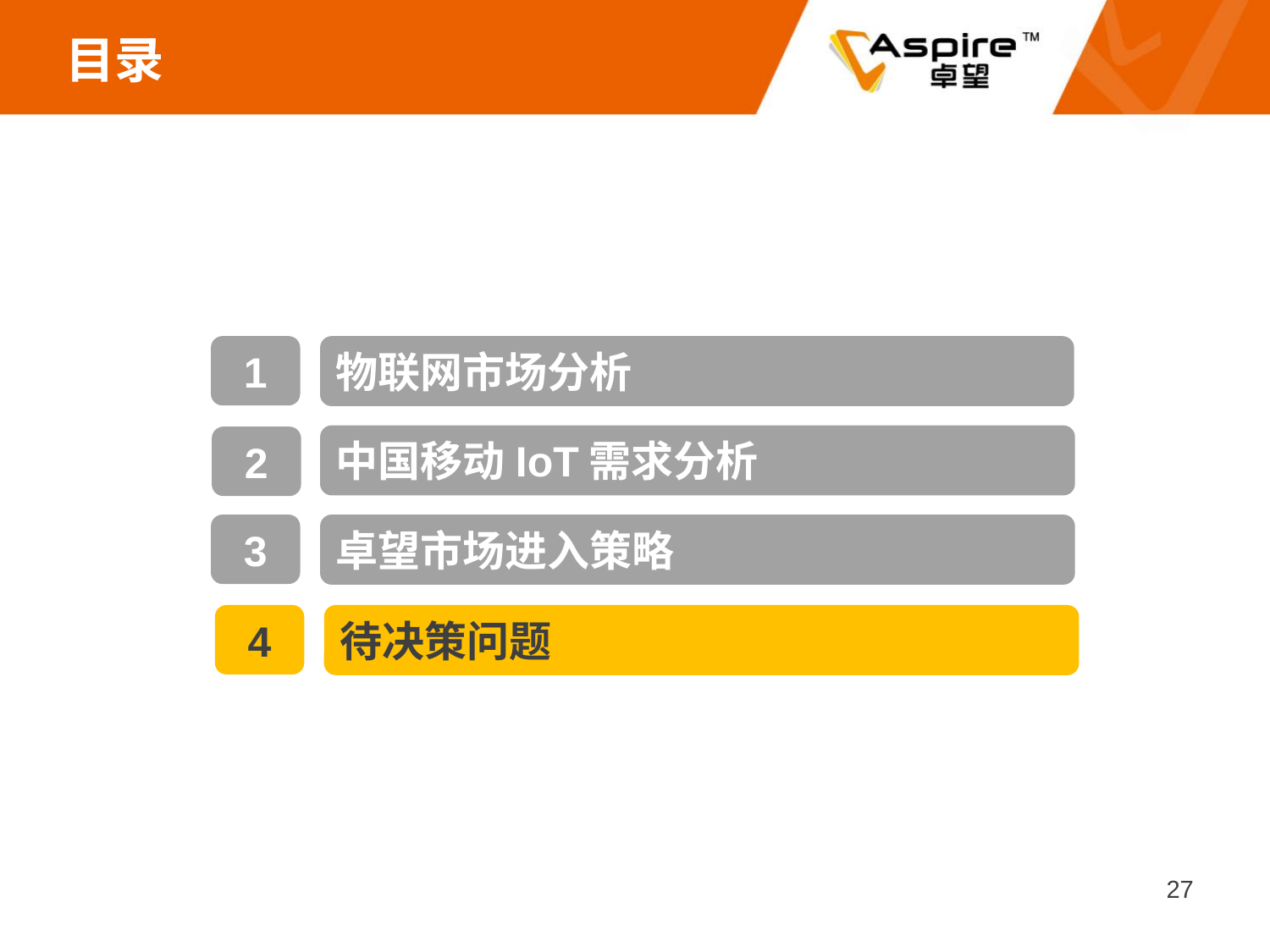

# 目录
1
物联网市场分析
中国移动IoT需求分析
2
3
卓望市场进入策略
4
待决策问题
27